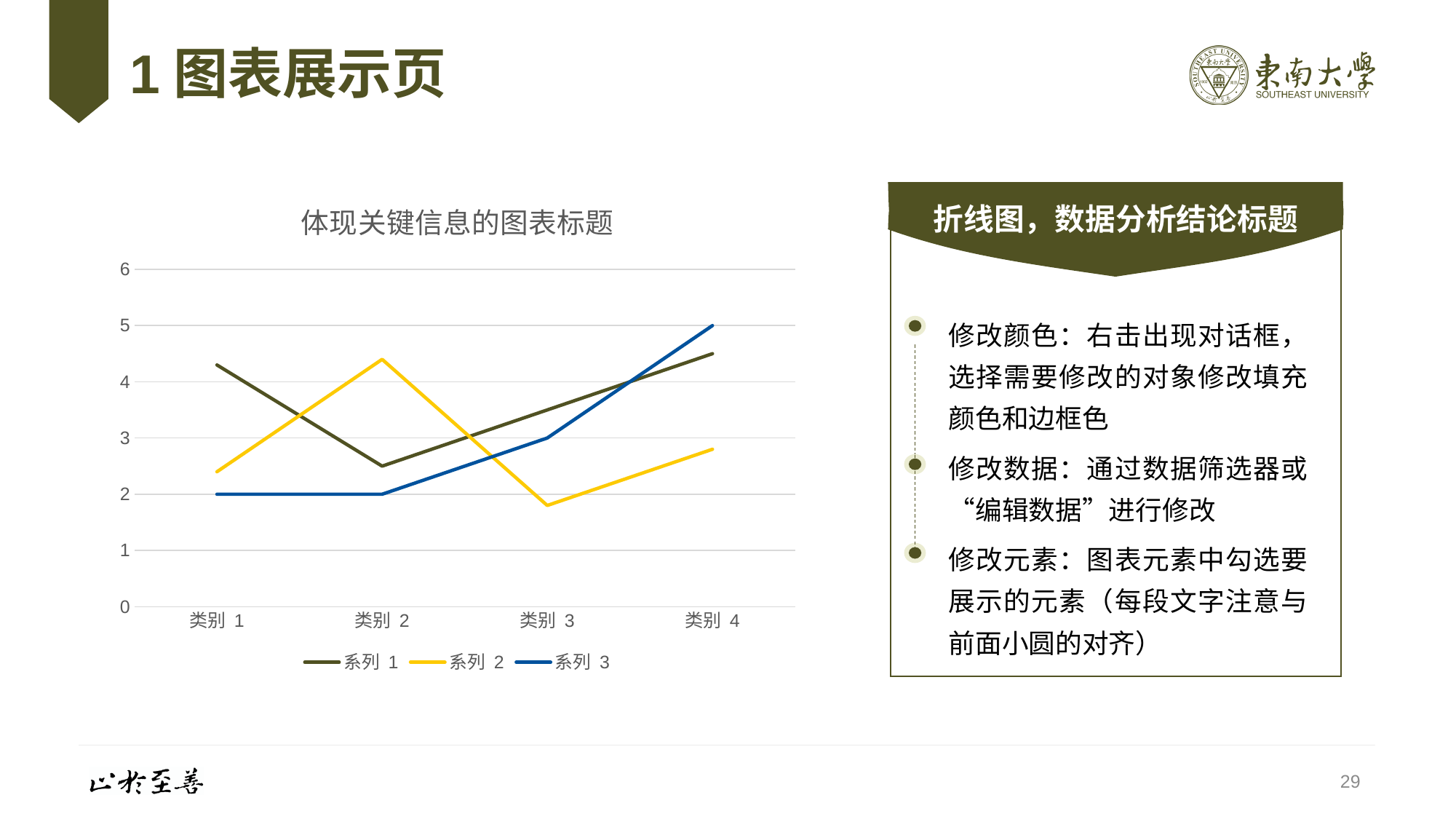

# 1图表展示页

### Chart: 体现关键信息的图表标题

| Category | 系列 1 | 系列 2 | 系列 3 |
|---|---|---|---|
| 类别 1 | 4.3 | 2.4 | 2.0 |
| 类别 2 | 2.5 | 4.4 | 2.0 |
| 类别 3 | 3.5 | 1.8 | 3.0 |
| 类别 4 | 4.5 | 2.8 | 5.0 |
折线图，数据分析结论标题

修改颜色：右击出现对话框，选择需要修改的对象修改填充颜色和边框色
修改数据：通过数据筛选器或“编辑数据”进行修改
修改元素：图表元素中勾选要展示的元素（每段文字注意与前面小圆的对齐）

29